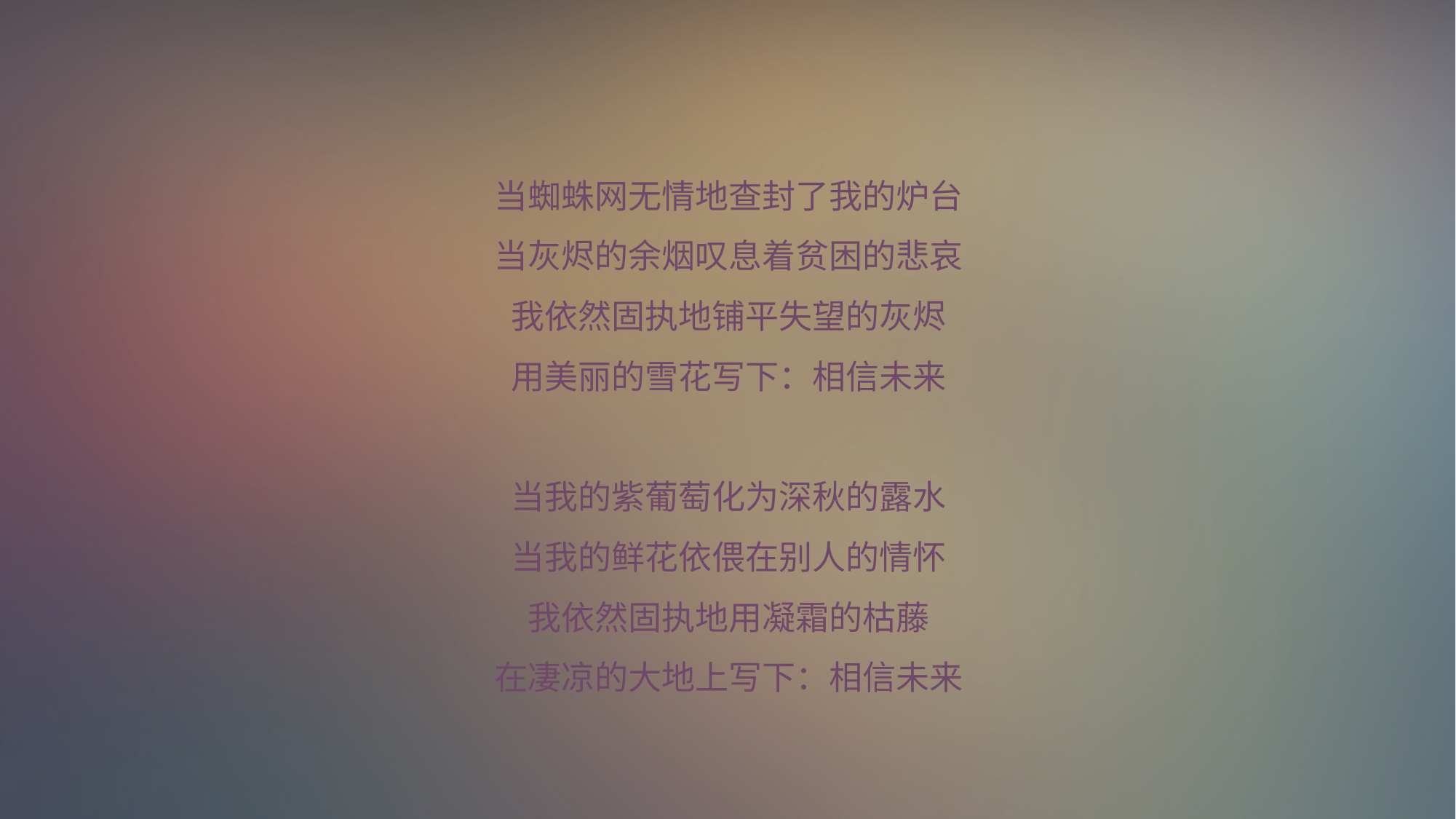

当蜘蛛网无情地查封了我的炉台
当灰烬的余烟叹息着贫困的悲哀
我依然固执地铺平失望的灰烬
用美丽的雪花写下：相信未来

当我的紫葡萄化为深秋的露水
当我的鲜花依偎在别人的情怀
我依然固执地用凝霜的枯藤
在凄凉的大地上写下：相信未来